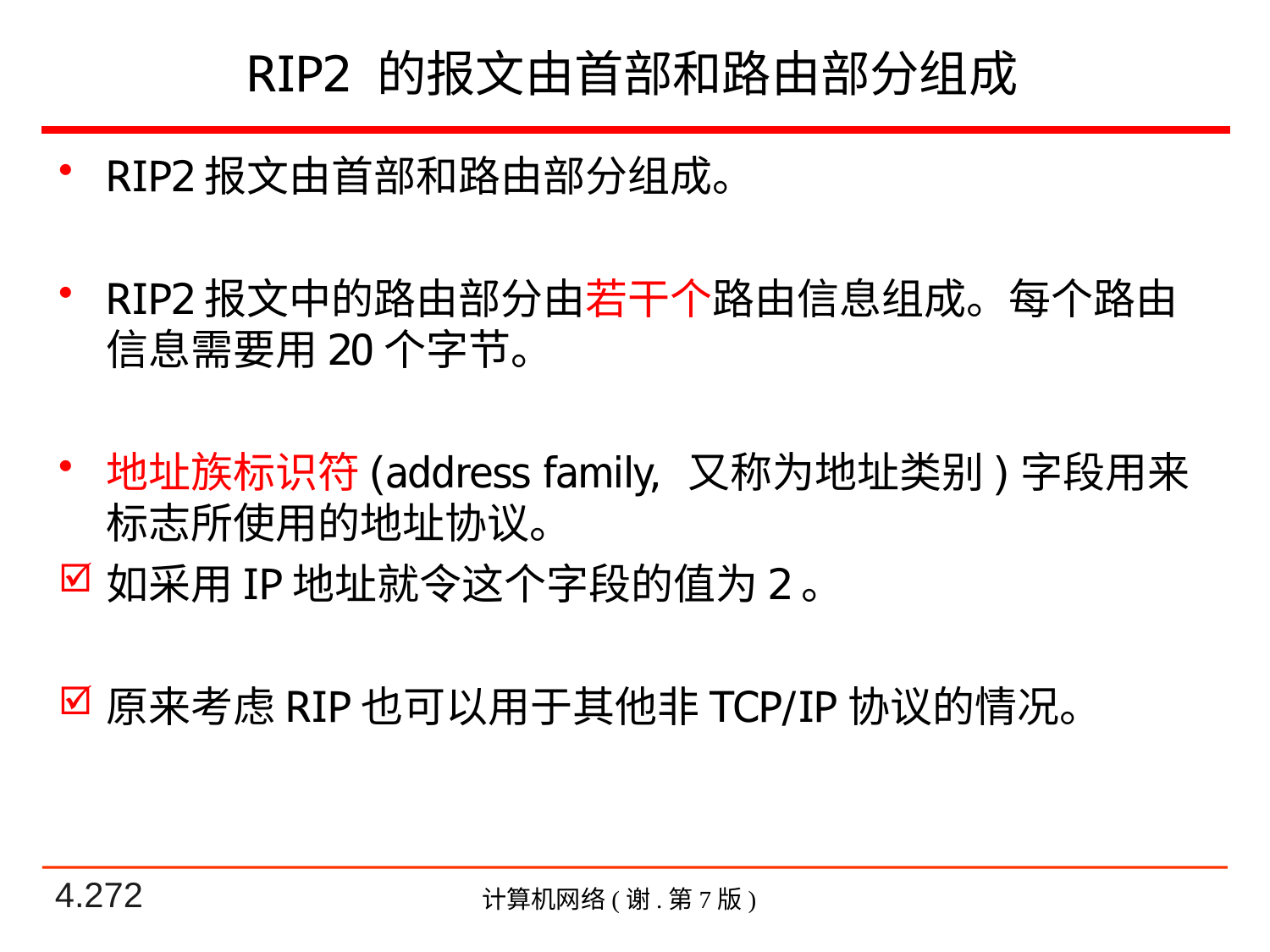

# RIP2 的报文由首部和路由部分组成
RIP2报文由首部和路由部分组成。

RIP2报文中的路由部分由若干个路由信息组成。每个路由信息需要用20个字节。

地址族标识符(address family, 又称为地址类别)字段用来标志所使用的地址协议。
如采用IP地址就令这个字段的值为2。

原来考虑RIP也可以用于其他非TCP/IP协议的情况。